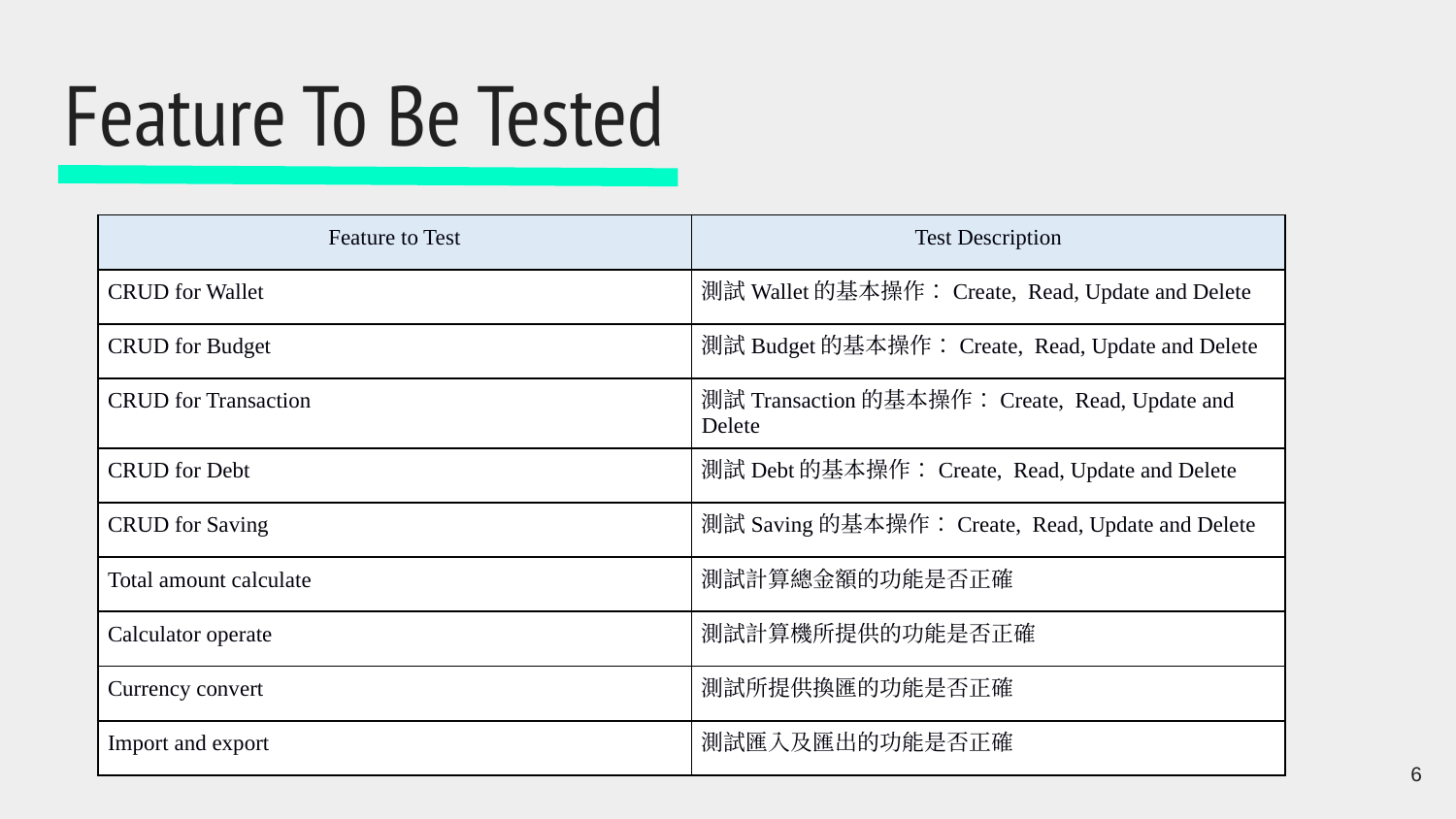

# Feature To Be Tested
| Feature to Test | Test Description |
| --- | --- |
| CRUD for Wallet | 測試Wallet的基本操作：Create, Read, Update and Delete |
| CRUD for Budget | 測試Budget的基本操作：Create, Read, Update and Delete |
| CRUD for Transaction | 測試Transaction的基本操作：Create, Read, Update and Delete |
| CRUD for Debt | 測試Debt的基本操作：Create, Read, Update and Delete |
| CRUD for Saving | 測試Saving的基本操作：Create, Read, Update and Delete |
| Total amount calculate | 測試計算總金額的功能是否正確 |
| Calculator operate | 測試計算機所提供的功能是否正確 |
| Currency convert | 測試所提供換匯的功能是否正確 |
| Import and export | 測試匯入及匯出的功能是否正確 |
6